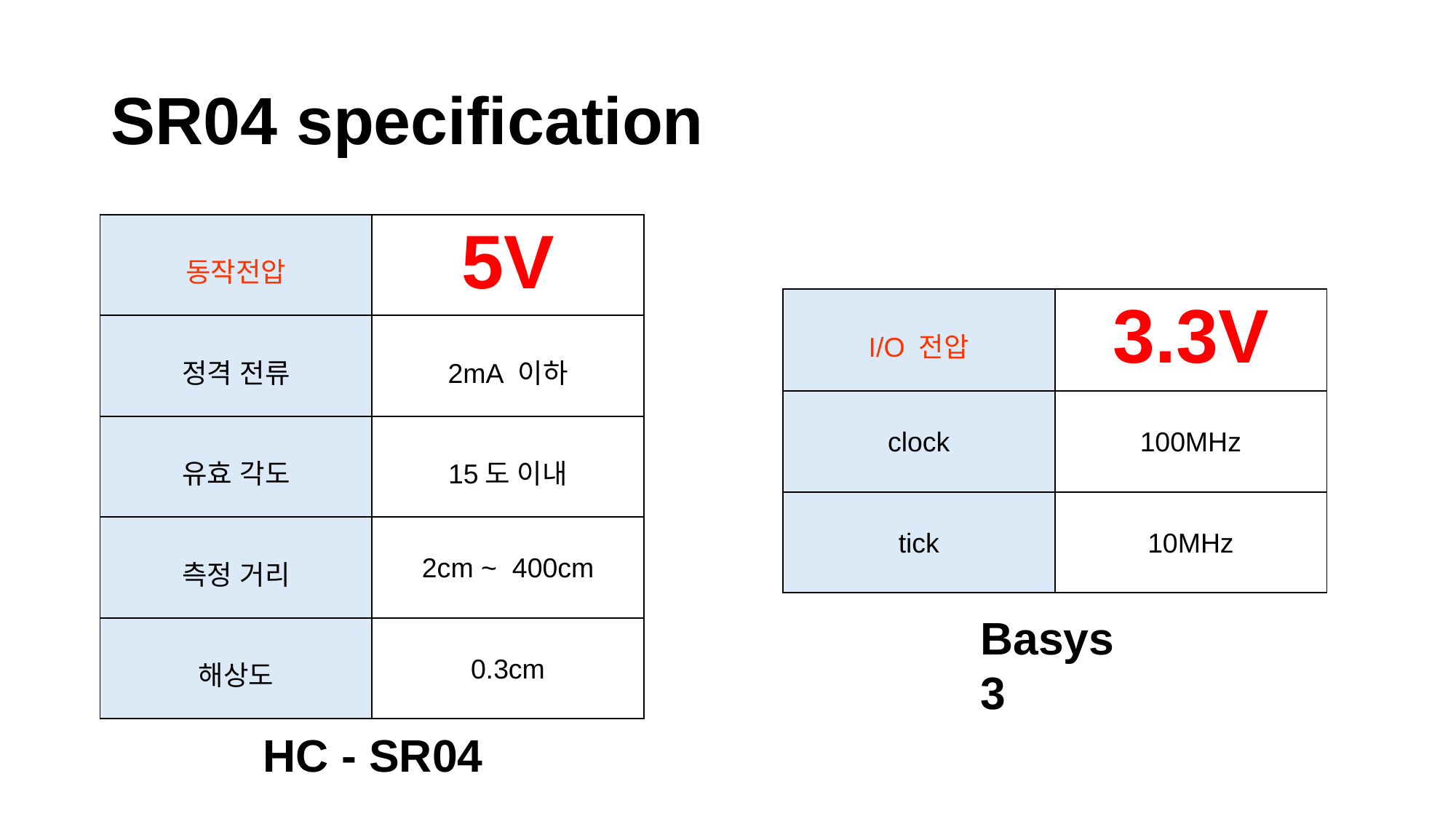

# SR04 specification
| 동작전압 | 5V |
| --- | --- |
| 정격 전류 | 2mA 이하 |
| 유효 각도 | 15도 이내 |
| 측정 거리 | 2cm ~ 400cm |
| 해상도 | 0.3cm |
| I/O 전압 | 3.3V |
| --- | --- |
| clock | 100MHz |
| tick | 10MHz |
Basys3
HC - SR04